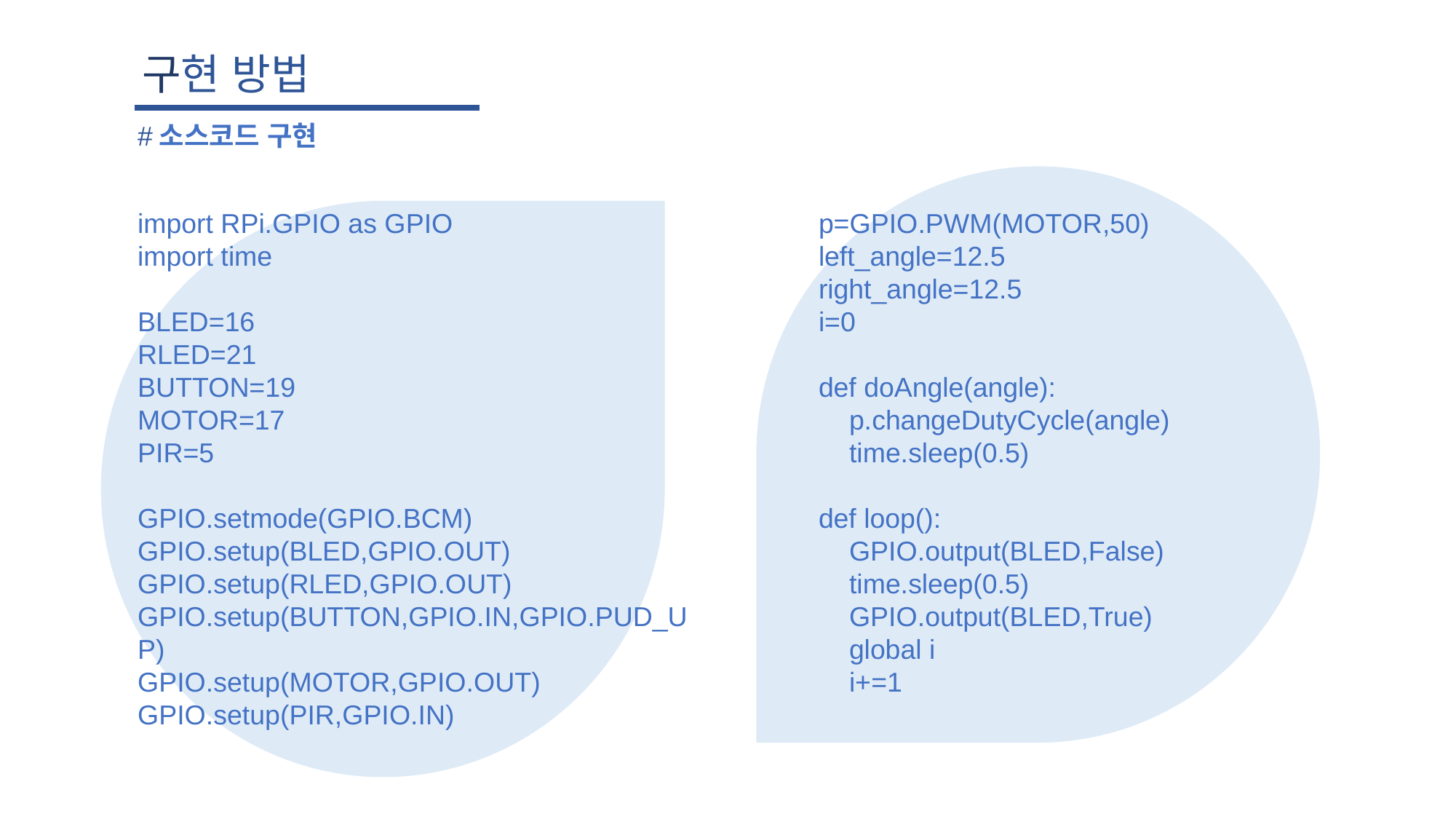

구현 방법
#소스코드 구현

p=GPIO.PWM(MOTOR,50)
left_angle=12.5
right_angle=12.5
i=0

def doAngle(angle):
    p.changeDutyCycle(angle)
    time.sleep(0.5)

def loop():
    GPIO.output(BLED,False)
    time.sleep(0.5)
    GPIO.output(BLED,True)
    global i
    i+=1

import RPi.GPIO as GPIO
import time

BLED=16
RLED=21
BUTTON=19
MOTOR=17
PIR=5

GPIO.setmode(GPIO.BCM)
GPIO.setup(BLED,GPIO.OUT)
GPIO.setup(RLED,GPIO.OUT)
GPIO.setup(BUTTON,GPIO.IN,GPIO.PUD_UP)
GPIO.setup(MOTOR,GPIO.OUT)
GPIO.setup(PIR,GPIO.IN)